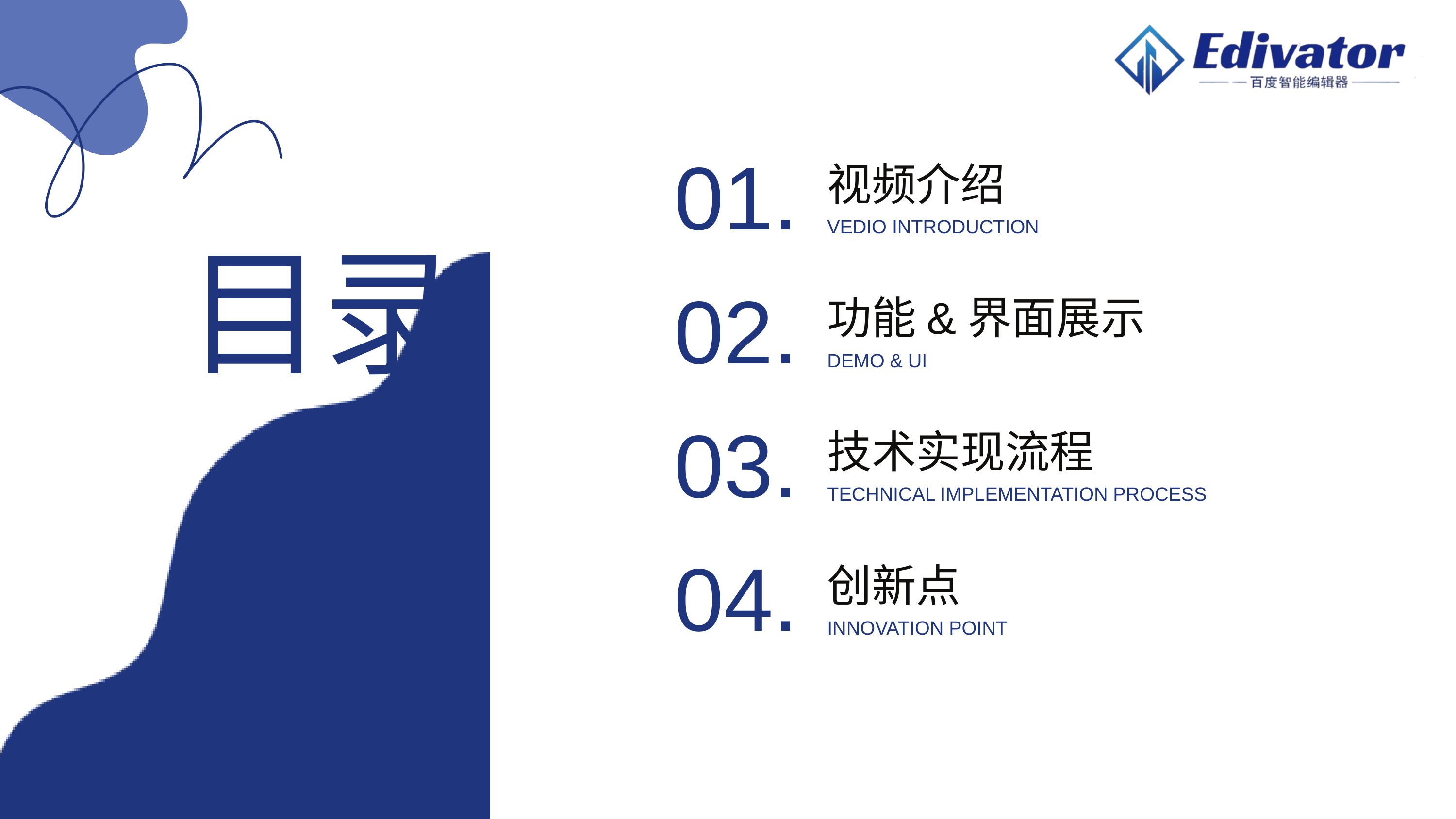

01.
视频介绍
VEDIO INTRODUCTION
目录
02.

功能&界面展示
DEMO & UI
03.
技术实现流程
TECHNICAL IMPLEMENTATION PROCESS
04.
创新点
INNOVATION POINT